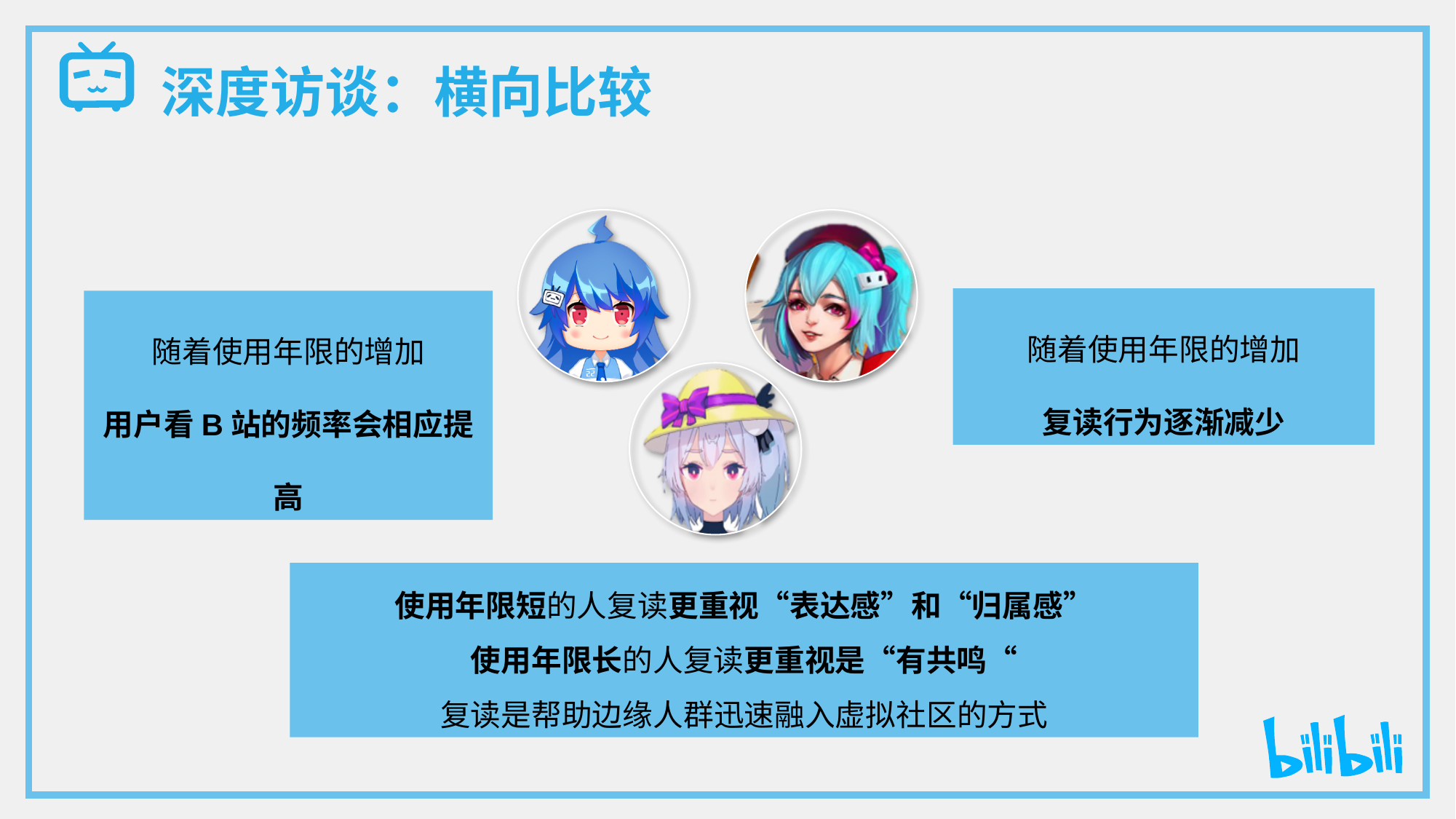

深度访谈：横向比较

随着使用年限的增加
复读行为逐渐减少
随着使用年限的增加
用户看B站的频率会相应提高

使用年限短的人复读更重视“表达感”和“归属感”
使用年限长的人复读更重视是“有共鸣“
复读是帮助边缘人群迅速融入虚拟社区的方式